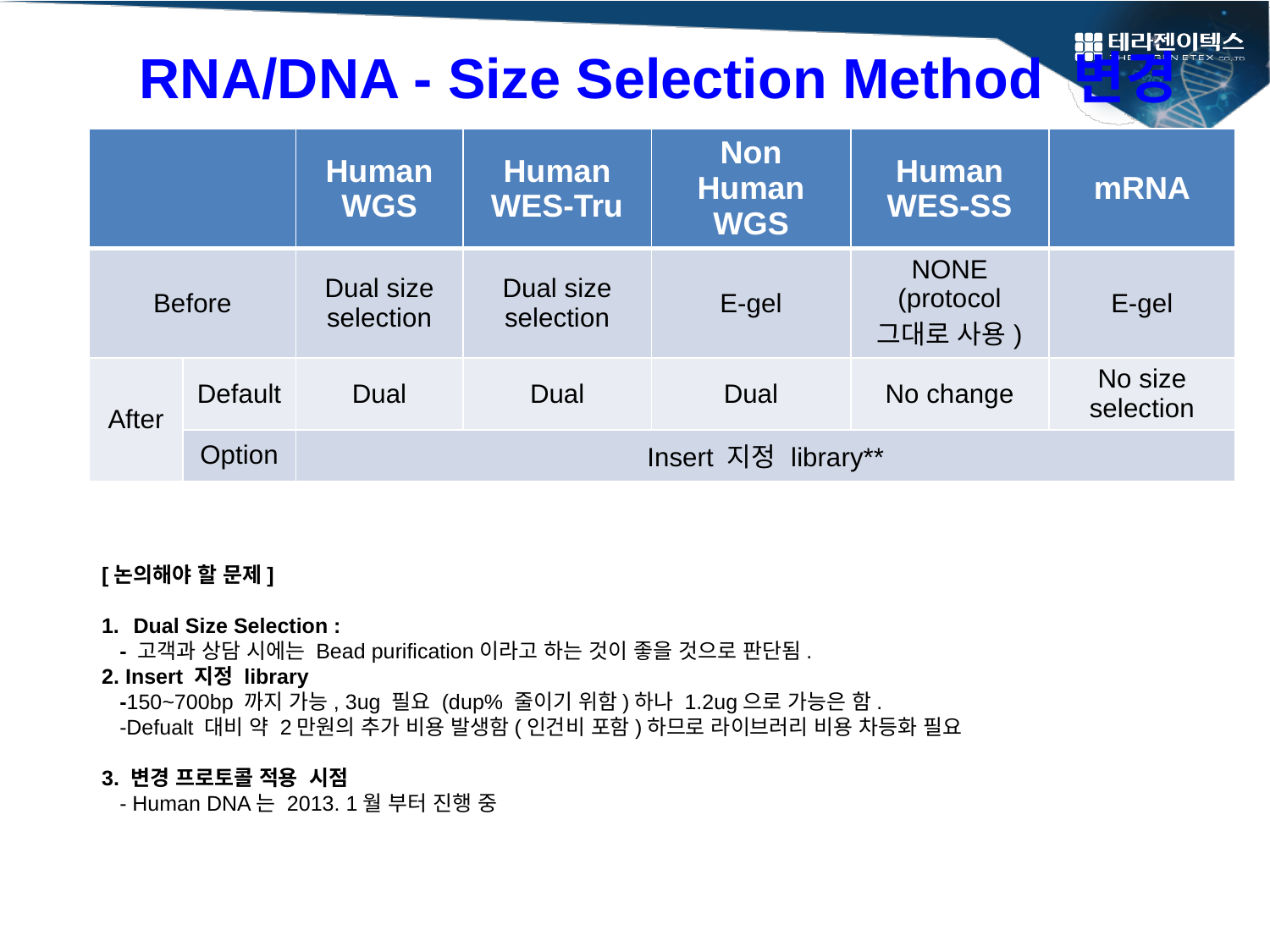

RNA/DNA - Size Selection Method 변경
|  |  | Human WGS | Human WES-Tru | Non Human WGS | Human WES-SS | mRNA |
| --- | --- | --- | --- | --- | --- | --- |
| Before |  | Dual size selection | Dual size selection | E-gel | NONE (protocol 그대로 사용) | E-gel |
| After | Default | Dual | Dual | Dual | No change | No size selection |
|  | Option | Insert 지정 library\*\* |  |  |  |  |
[논의해야 할 문제]

Dual Size Selection :
   - 고객과 상담 시에는 Bead purification이라고 하는 것이 좋을 것으로 판단됨.
2. Insert 지정 library
   -150~700bp 까지 가능, 3ug 필요 (dup% 줄이기 위함)하나 1.2ug으로 가능은 함.
   -Defualt 대비 약 2만원의 추가 비용 발생함(인건비 포함)하므로 라이브러리 비용 차등화 필요

3. 변경 프로토콜 적용  시점
   - Human DNA는 2013. 1월 부터 진행 중